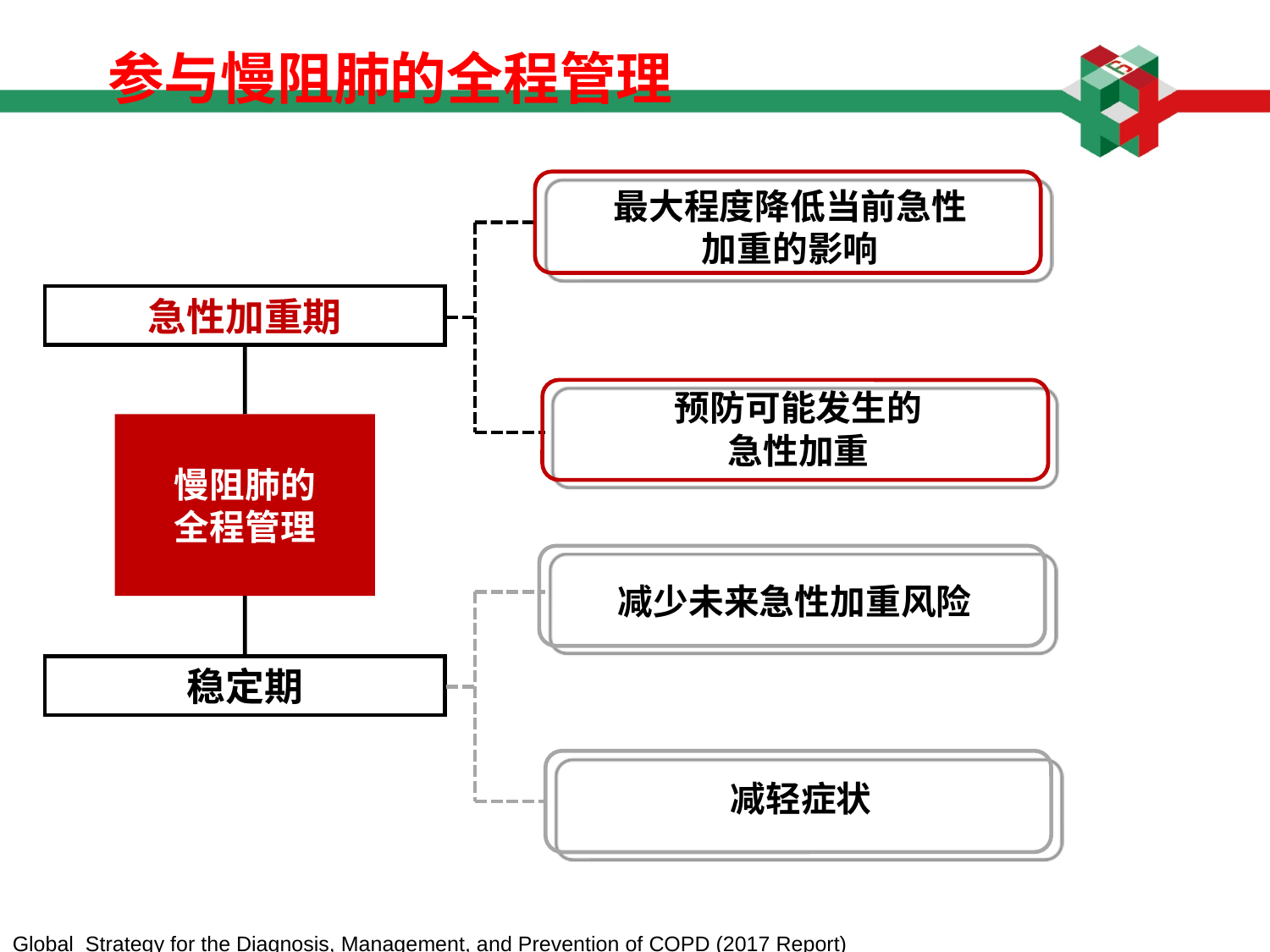

# 参与慢阻肺的全程管理

最大程度降低当前急性加重的影响
急性加重期
提高运动耐力

预防可能发生的
急性加重
慢阻肺的
全程管理

减少未来急性加重风险
稳定期

减轻症状
Global  Strategy for the Diagnosis, Management, and Prevention of COPD (2017 Report)